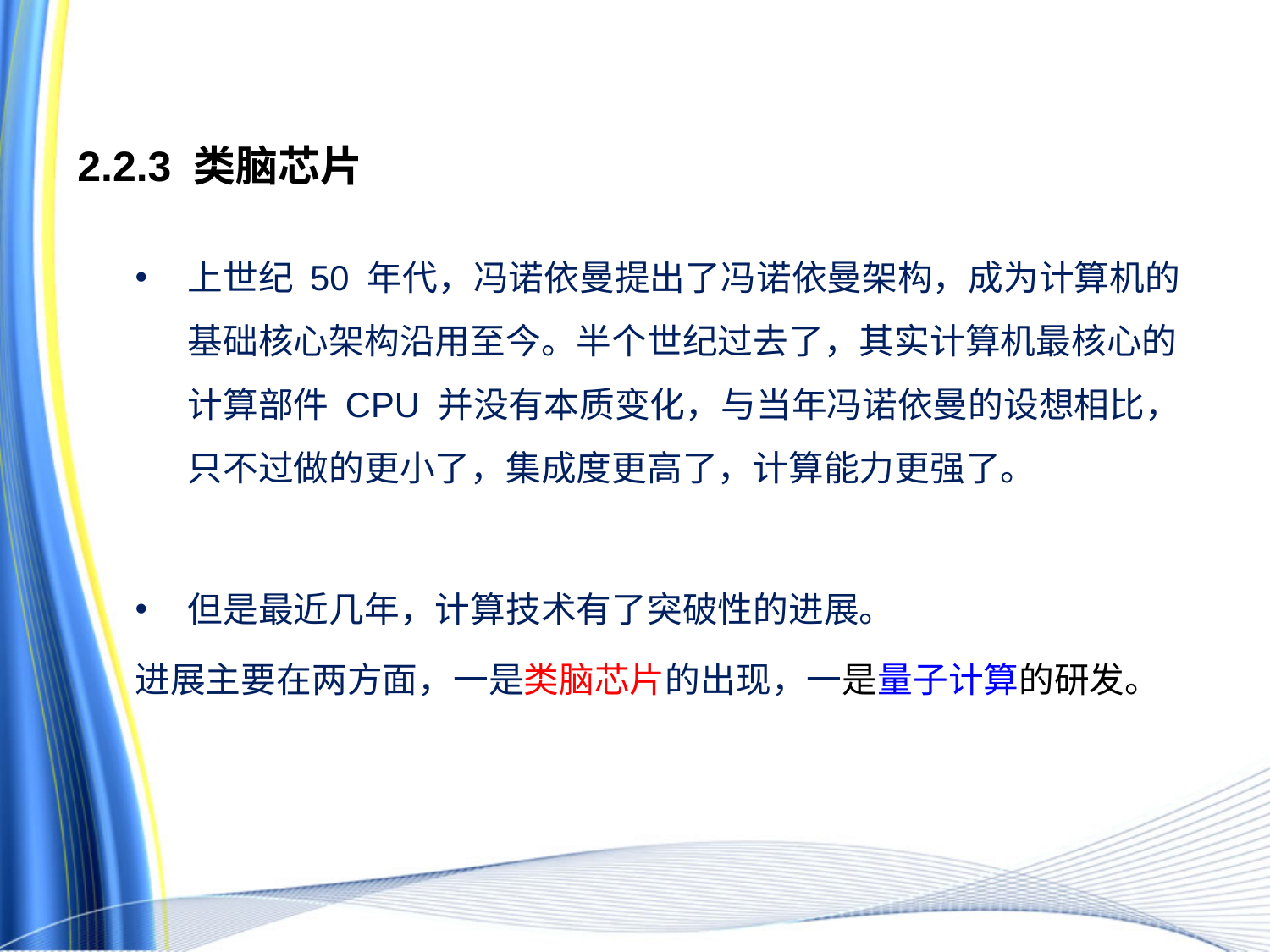

# 2.2.3 类脑芯片
上世纪 50 年代，冯诺依曼提出了冯诺依曼架构，成为计算机的基础核心架构沿用至今。半个世纪过去了，其实计算机最核心的计算部件 CPU 并没有本质变化，与当年冯诺依曼的设想相比，只不过做的更小了，集成度更高了，计算能力更强了。

但是最近几年，计算技术有了突破性的进展。
进展主要在两方面，一是类脑芯片的出现，一是量子计算的研发。